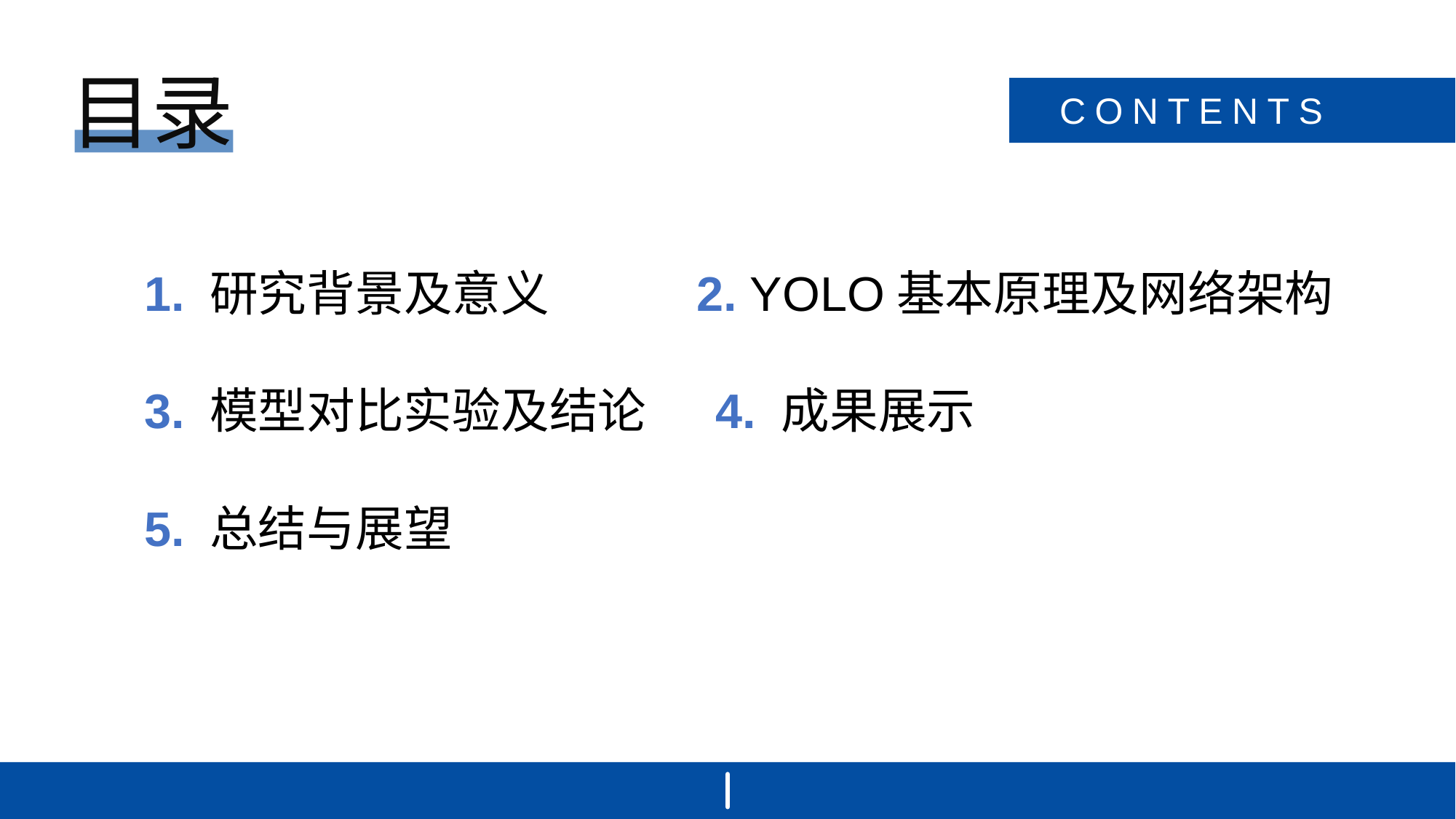

目录

CONTENTS

1. 研究背景及意义
2. YOLO基本原理及网络架构
3. 模型对比实验及结论
4. 成果展示
5. 总结与展望